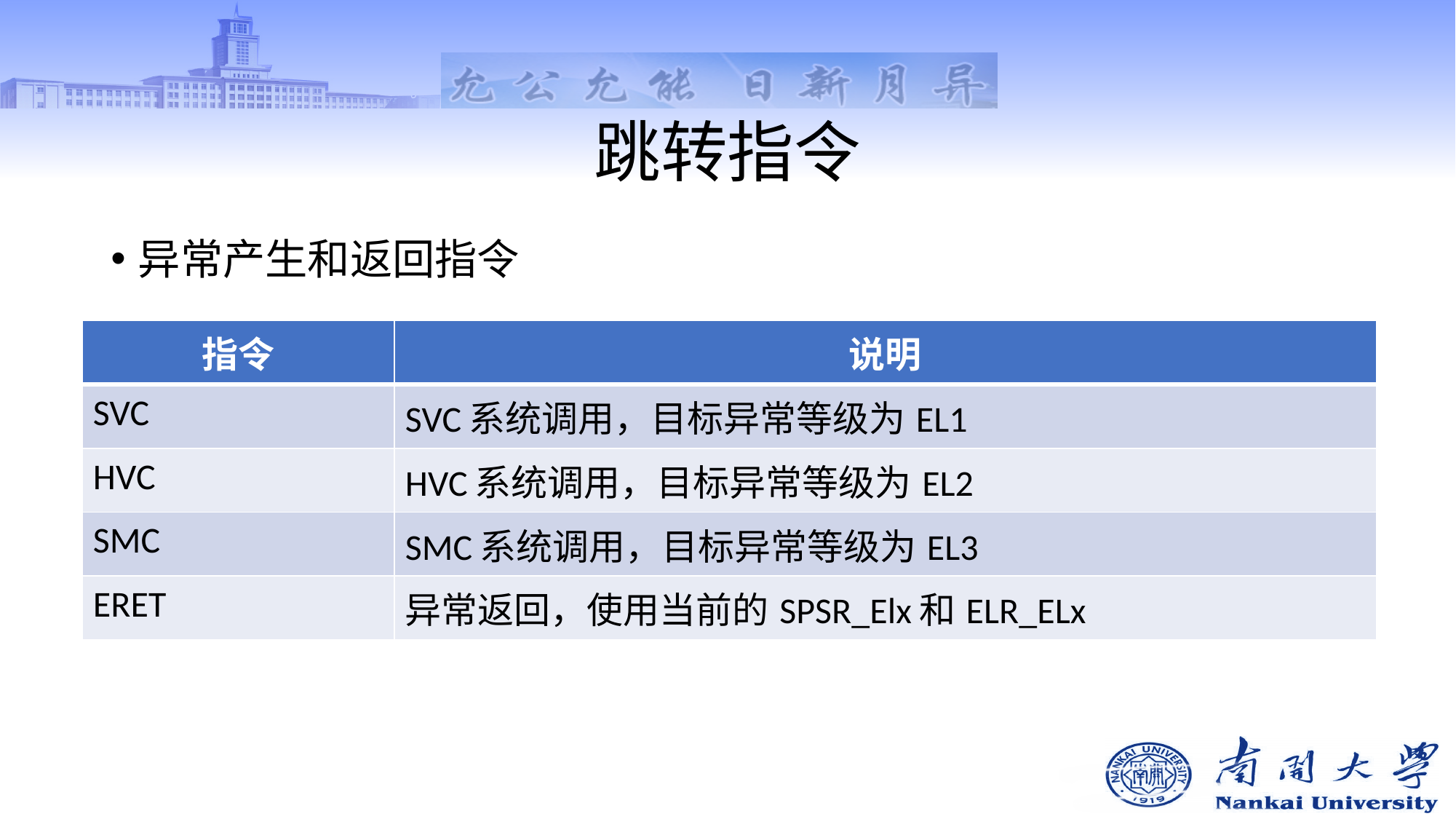

# 跳转指令
异常产生和返回指令
| 指令 | 说明 |
| --- | --- |
| SVC | SVC系统调用，目标异常等级为EL1 |
| HVC | HVC系统调用，目标异常等级为EL2 |
| SMC | SMC系统调用，目标异常等级为EL3 |
| ERET | 异常返回，使用当前的SPSR\_Elx和ELR\_ELx |